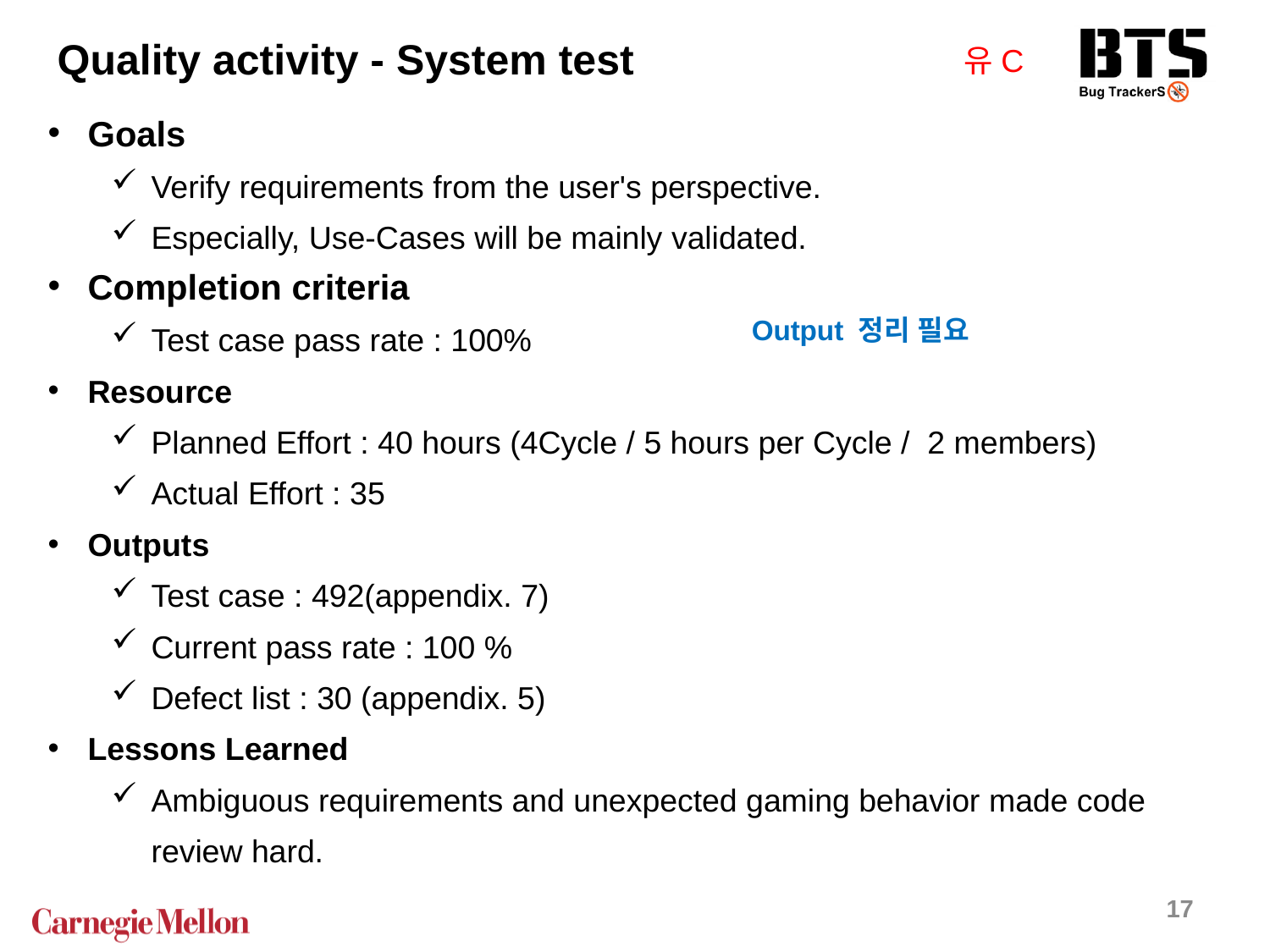

Quality activity - System test
유C
Goals
Verify requirements from the user's perspective.
Especially, Use-Cases will be mainly validated.
Completion criteria
Test case pass rate : 100%
Resource
Planned Effort : 40 hours (4Cycle / 5 hours per Cycle /  2 members)
Actual Effort : 35
Outputs
Test case : 492(appendix. 7)
Current pass rate : 100 %
Defect list : 30 (appendix. 5)
Lessons Learned
Ambiguous requirements and unexpected gaming behavior made code review hard.
Output 정리 필요
17